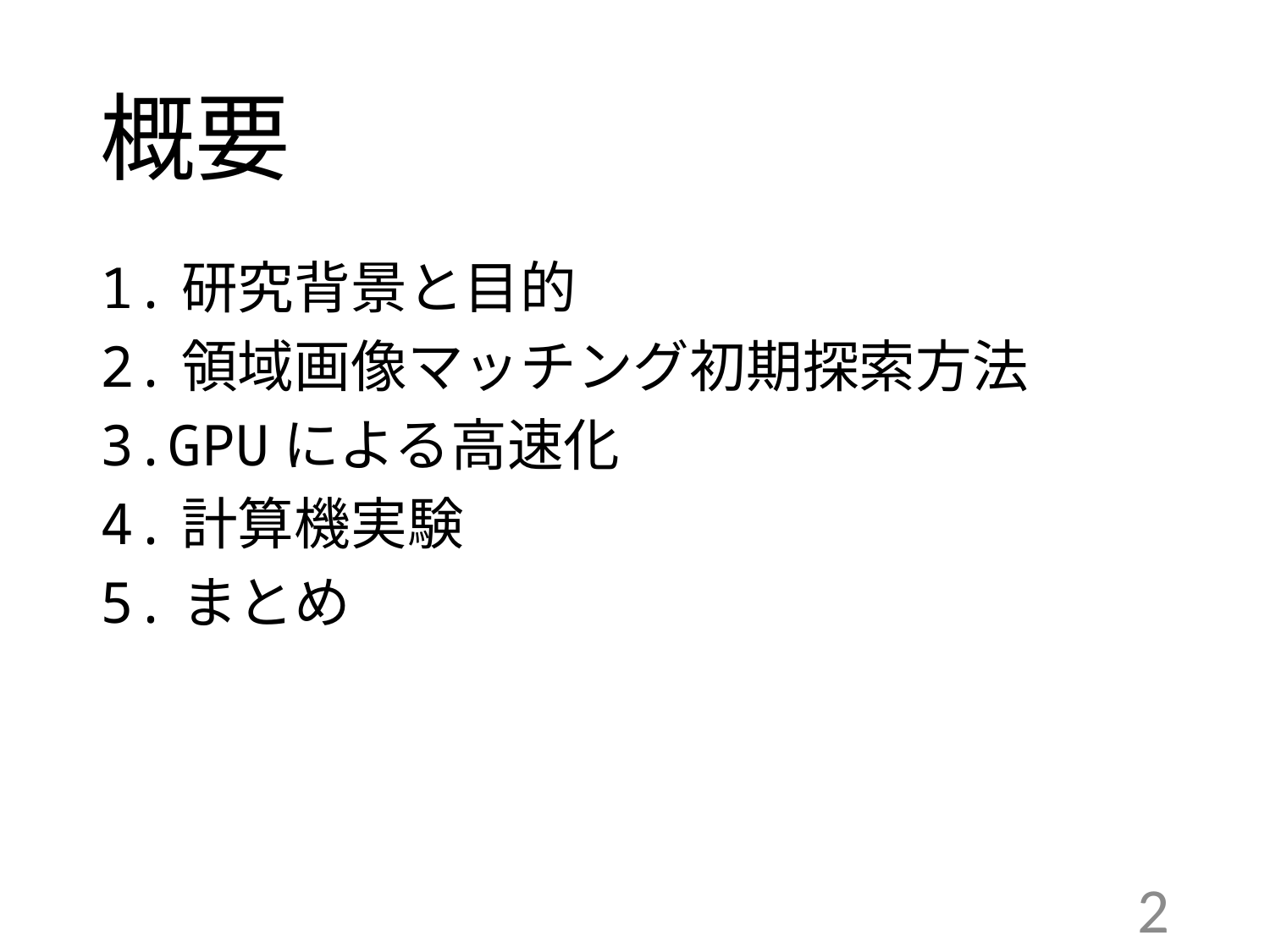

# 概要
1.研究背景と目的
2.領域画像マッチング初期探索方法
3.GPUによる高速化
4.計算機実験
5.まとめ

2